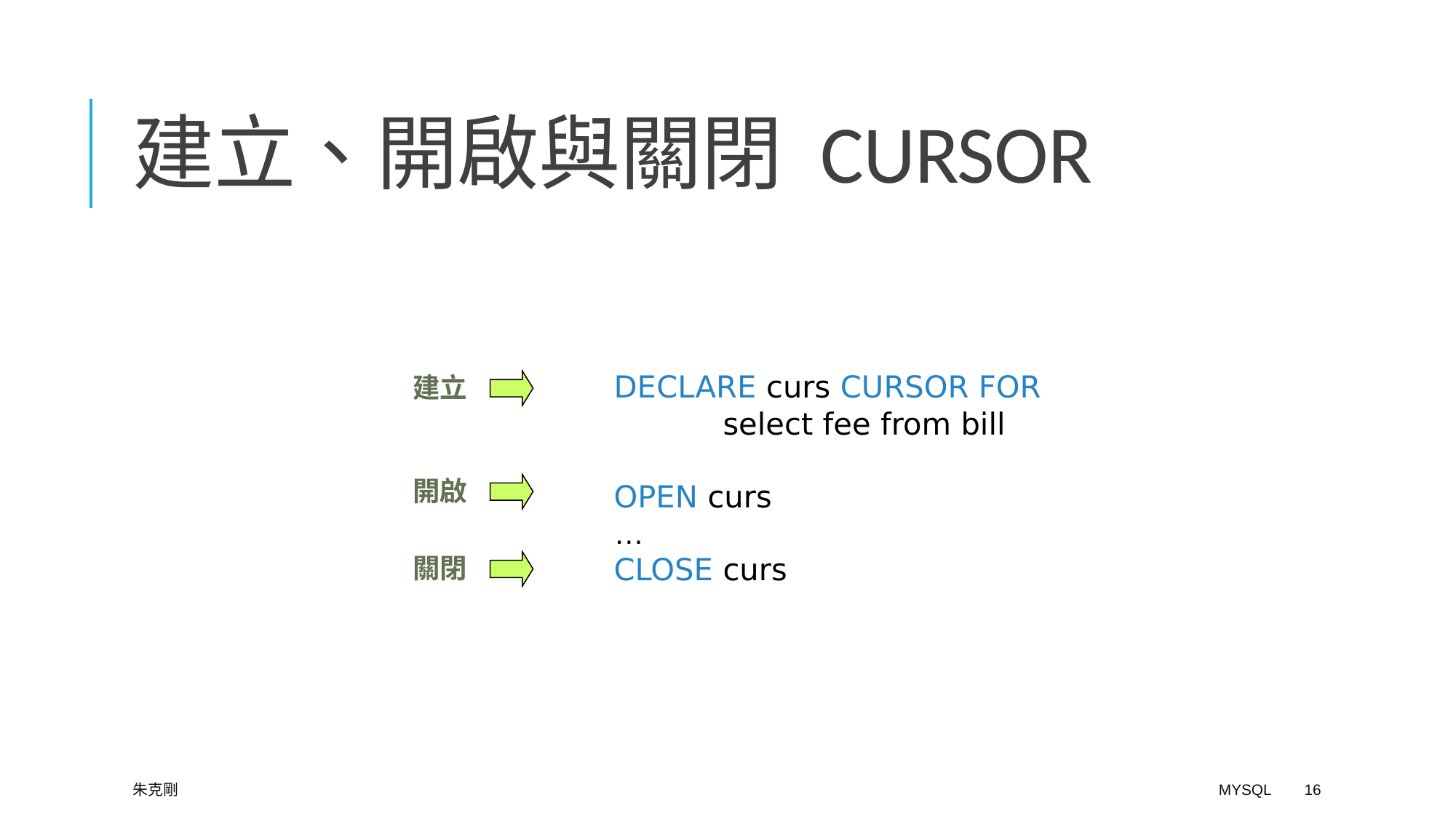

# 建立、開啟與關閉 Cursor
DECLARE curs CURSOR FOR
	select fee from bill

OPEN curs
…
CLOSE curs
建立

開啟

關閉

朱克剛
MySQL
16